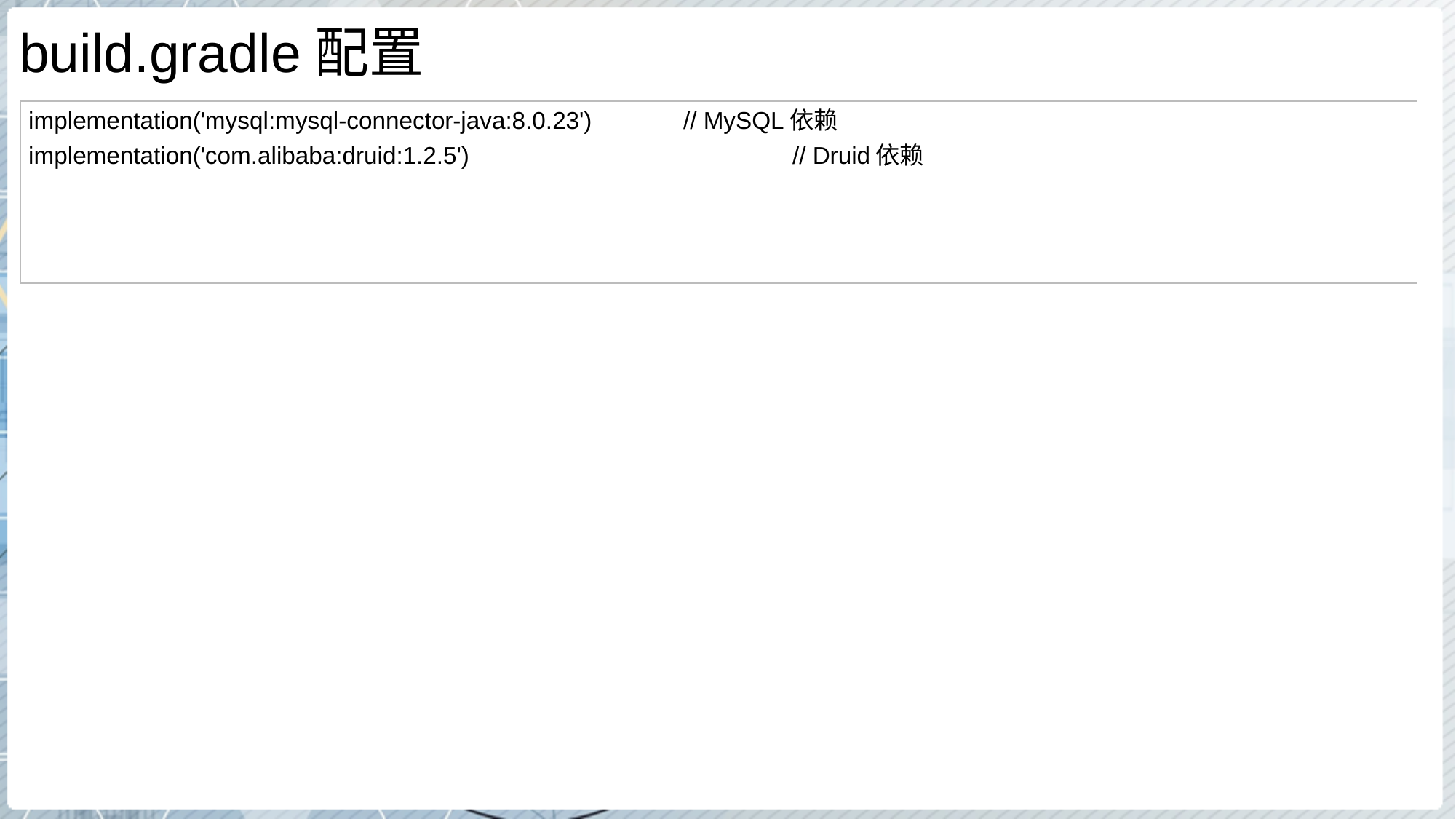

# build.gradle配置
| implementation('mysql:mysql-connector-java:8.0.23') // MySQL依赖 implementation('com.alibaba:druid:1.2.5') // Druid依赖 |
| --- |